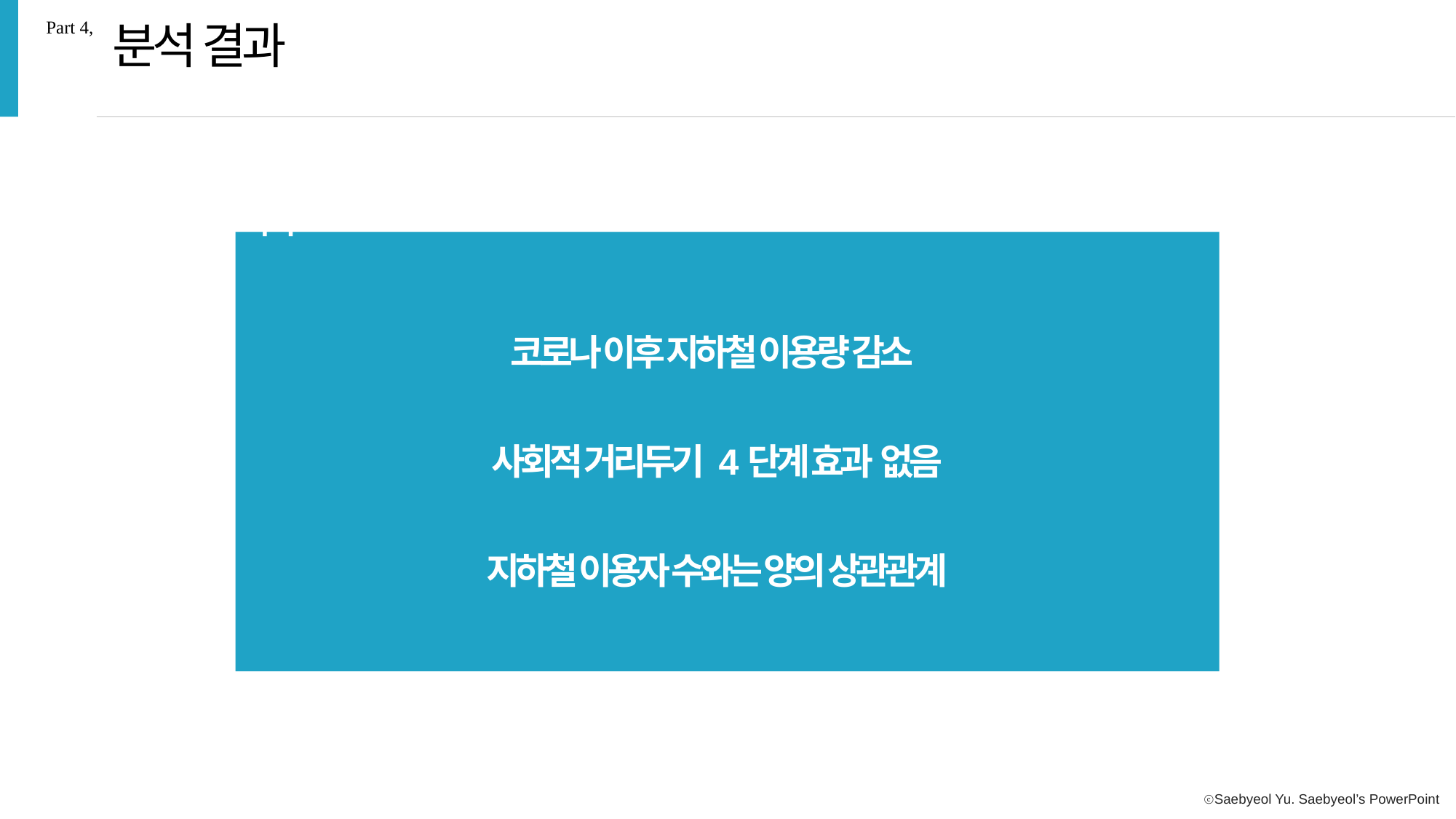

분석 결과
Part 4,
코로나 이후

코로나 이후 지하철 이용량 감소
사회적 거리두기 4단계 효과  없음
지하철 이용자 수와는 양의 상관관계
1